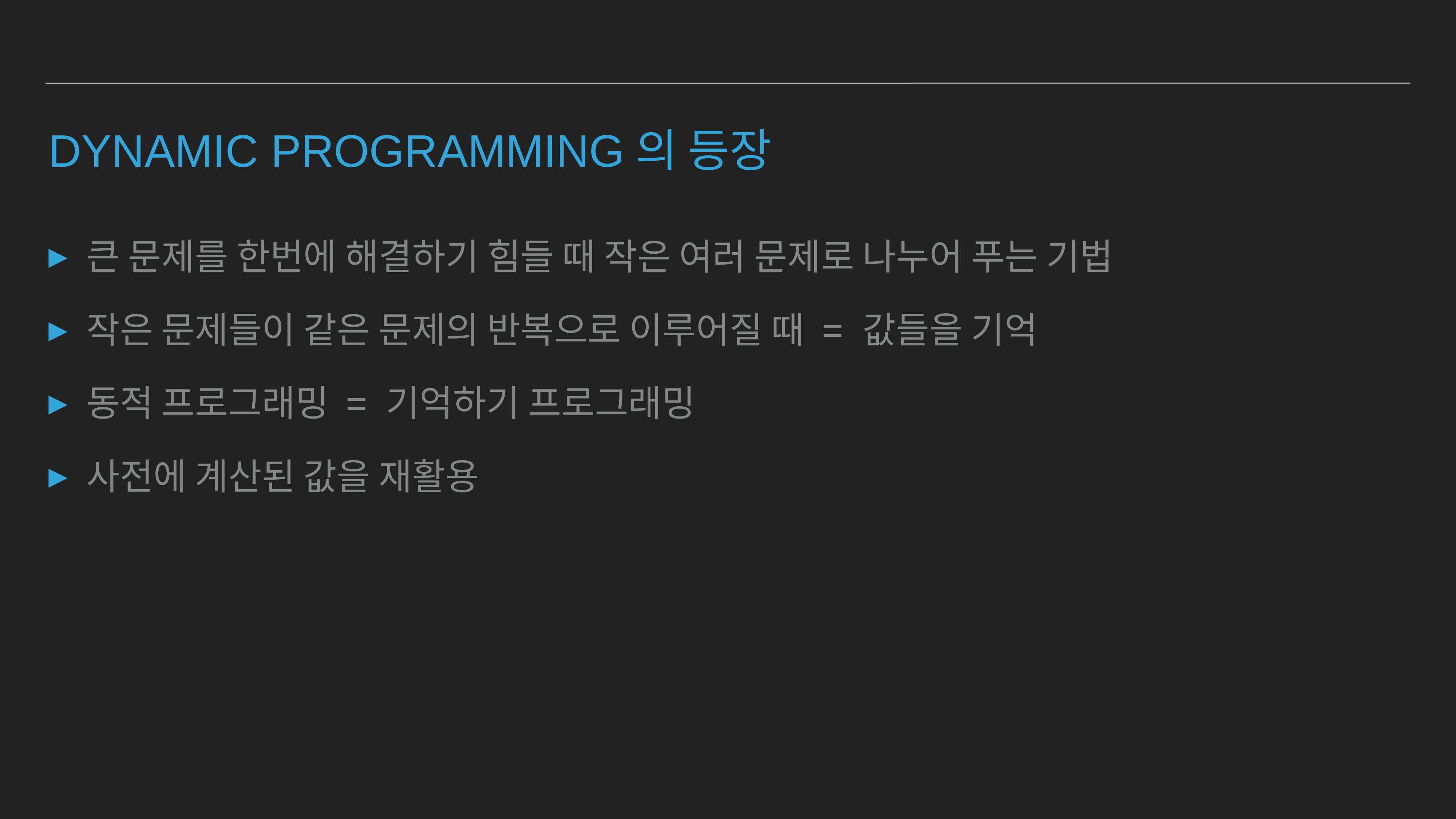

# Dynamic programming의 등장
큰 문제를 한번에 해결하기 힘들 때 작은 여러 문제로 나누어 푸는 기법
작은 문제들이 같은 문제의 반복으로 이루어질 때 = 값들을 기억
동적 프로그래밍 = 기억하기 프로그래밍
사전에 계산된 값을 재활용